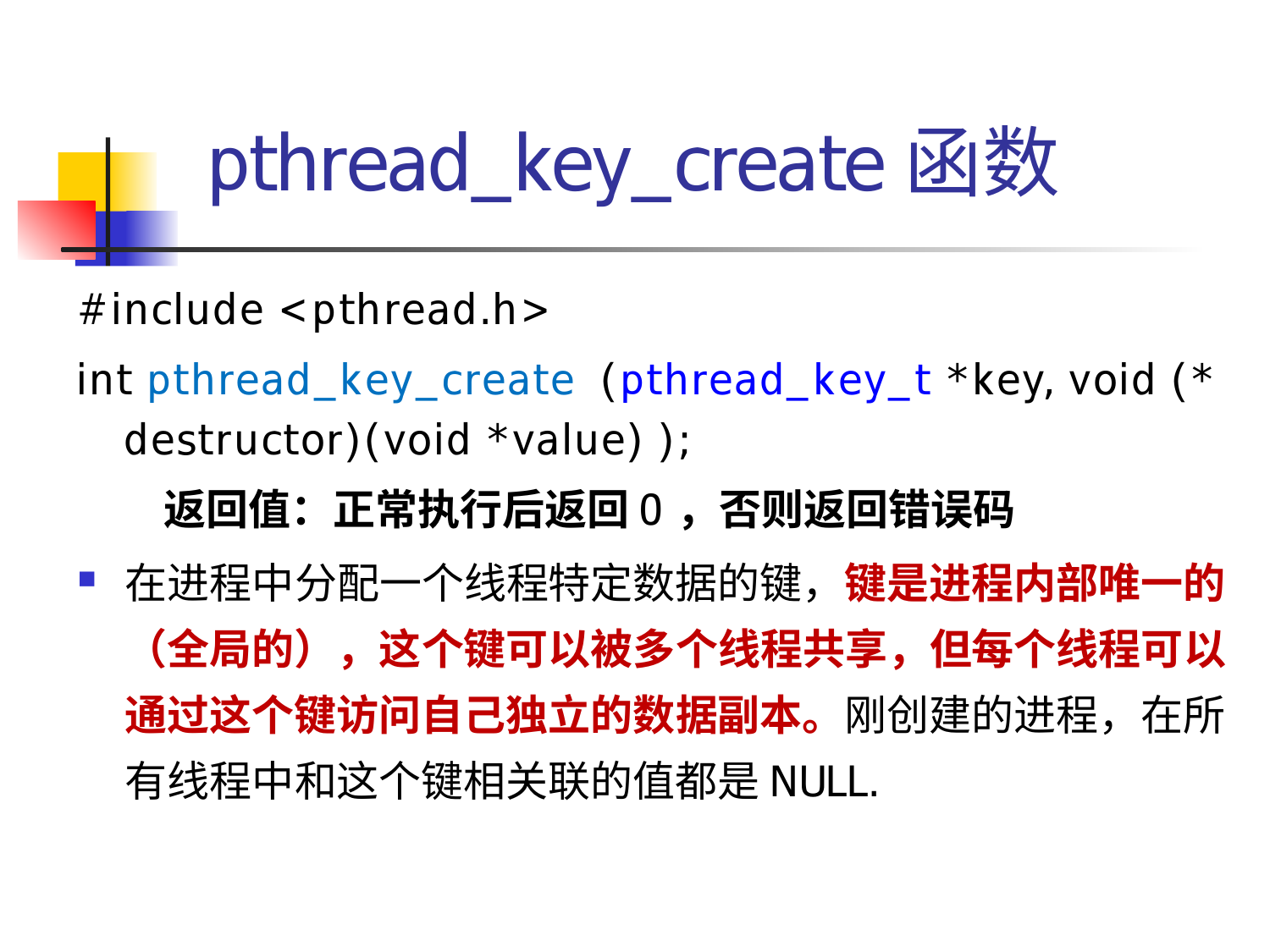

# pthread_key_create函数
#include <pthread.h>
int pthread_key_create  (pthread_key_t *key, void (* destructor)(void *value) );
        返回值：正常执行后返回0，否则返回错误码
在进程中分配一个线程特定数据的键，键是进程内部唯一的（全局的），这个键可以被多个线程共享，但每个线程可以通过这个键访问自己独立的数据副本。刚创建的进程，在所有线程中和这个键相关联的值都是NULL.